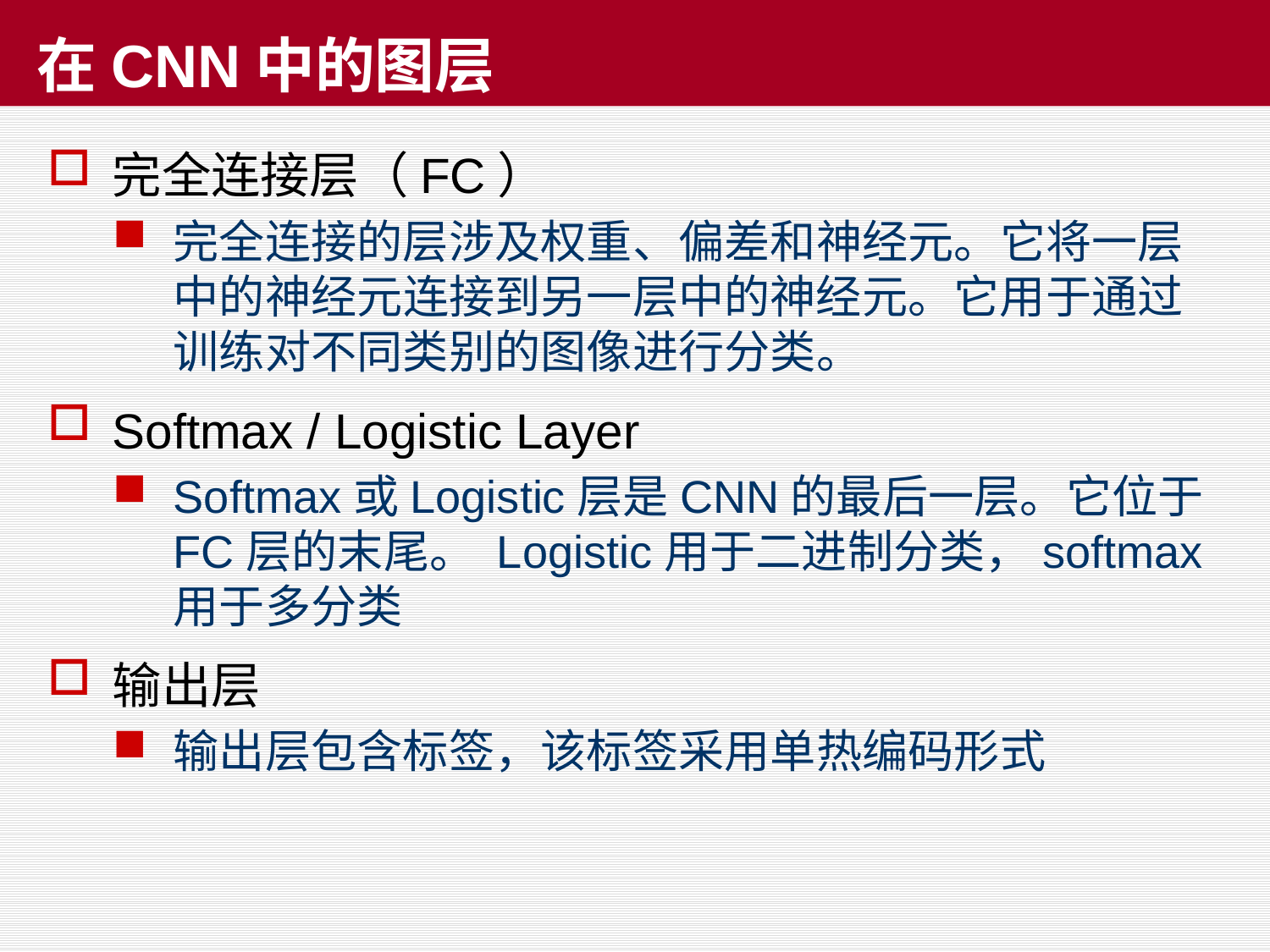

# 在CNN中的图层
完全连接层（FC）
完全连接的层涉及权重、偏差和神经元。它将一层中的神经元连接到另一层中的神经元。它用于通过训练对不同类别的图像进行分类。
Softmax / Logistic Layer
Softmax或Logistic层是CNN的最后一层。它位于FC层的末尾。 Logistic用于二进制分类，softmax用于多分类
输出层
输出层包含标签，该标签采用单热编码形式